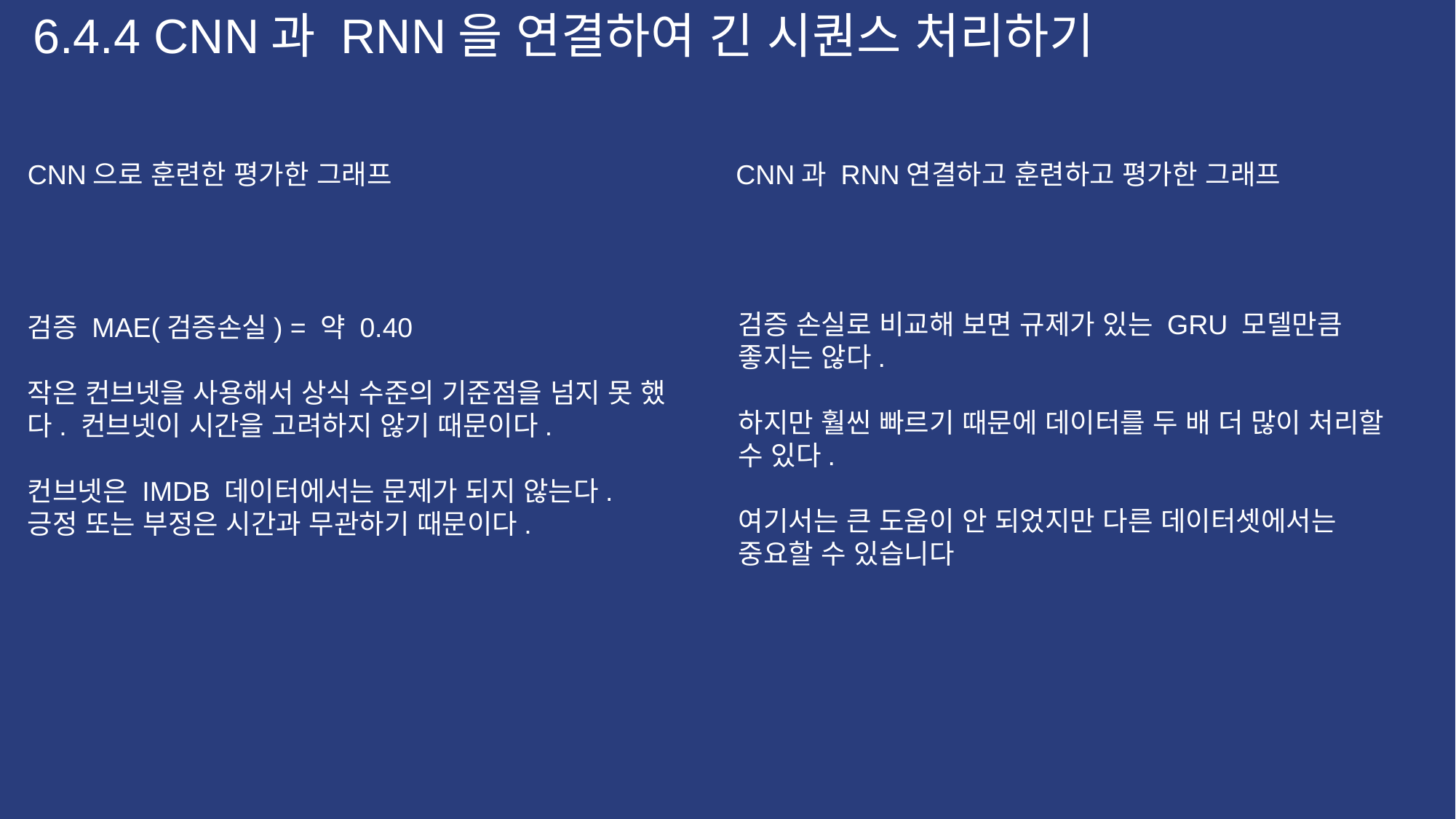

6.4.4 CNN과 RNN을 연결하여 긴 시퀀스 처리하기
CNN으로 훈련한 평가한 그래프
CNN과 RNN연결하고 훈련하고 평가한 그래프
검증 손실로 비교해 보면 규제가 있는 GRU 모델만큼 좋지는 않다.

하지만 훨씬 빠르기 때문에 데이터를 두 배 더 많이 처리할 수 있다.

여기서는 큰 도움이 안 되었지만 다른 데이터셋에서는 중요할 수 있습니다
검증 MAE(검증손실) = 약 0.40

작은 컨브넷을 사용해서 상식 수준의 기준점을 넘지 못 했다. 컨브넷이 시간을 고려하지 않기 때문이다.

컨브넷은 IMDB 데이터에서는 문제가 되지 않는다.
긍정 또는 부정은 시간과 무관하기 때문이다.